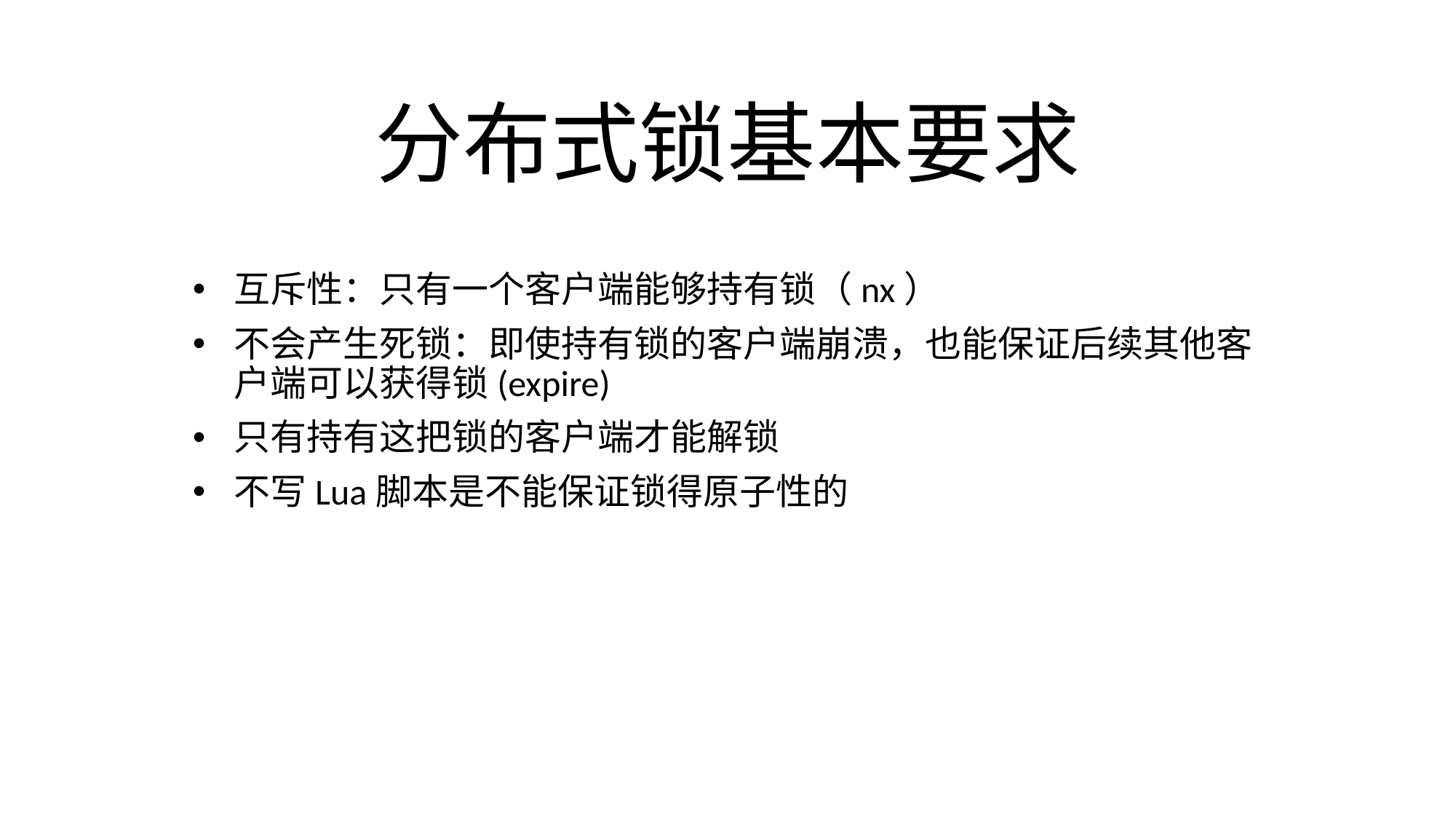

# 分布式锁基本要求
互斥性：只有一个客户端能够持有锁（nx）
不会产生死锁：即使持有锁的客户端崩溃，也能保证后续其他客户端可以获得锁(expire)
只有持有这把锁的客户端才能解锁
不写Lua脚本是不能保证锁得原子性的